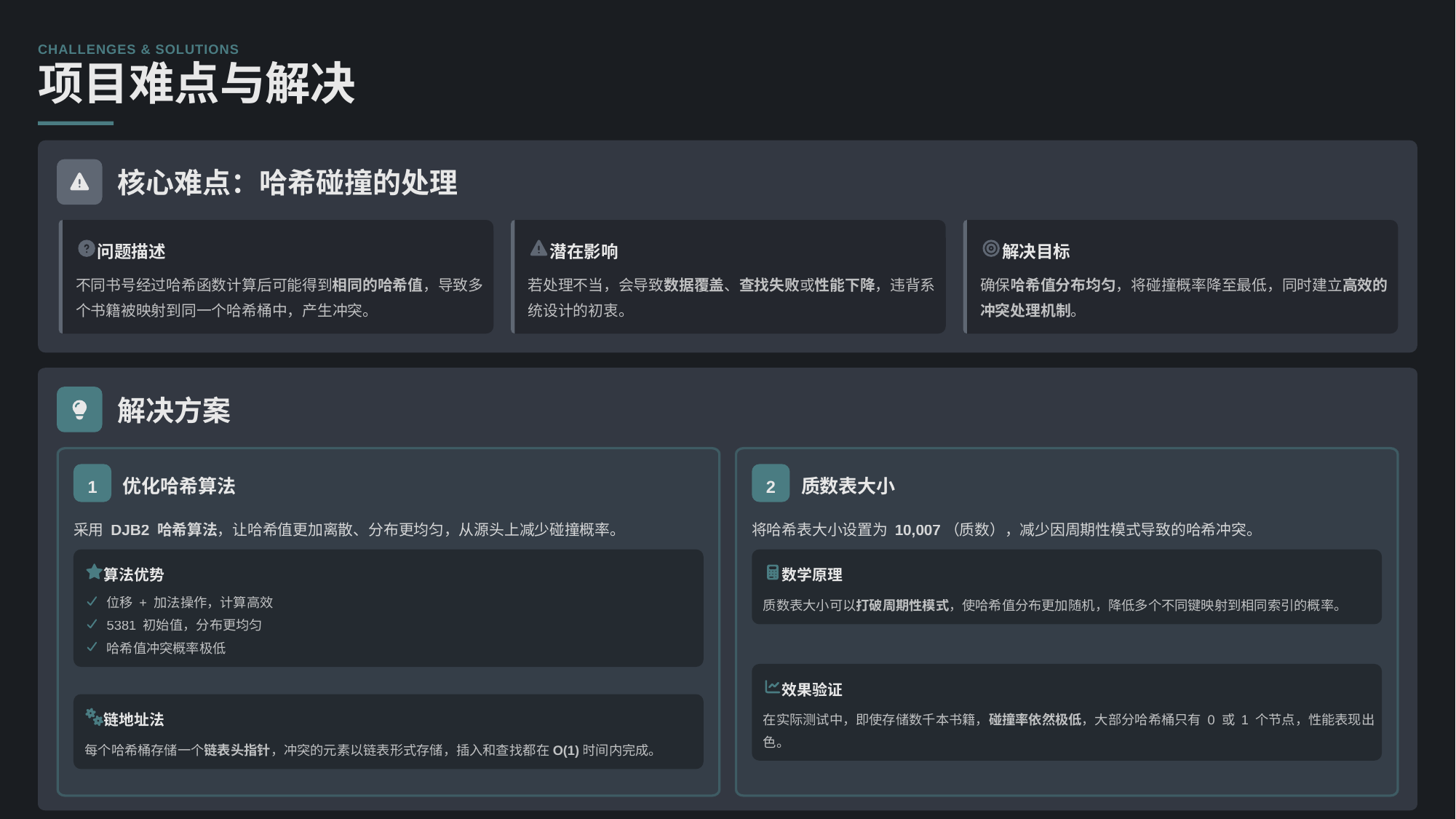

CHALLENGES & SOLUTIONS
项目难点与解决

核心难点：哈希碰撞的处理

问题描述
潜在影响
解决目标

不同书号经过哈希函数计算后可能得到相同的哈希值，导致多个书籍被映射到同一个哈希桶中，产生冲突。
若处理不当，会导致数据覆盖、查找失败或性能下降，违背系统设计的初衷。
确保哈希值分布均匀，将碰撞概率降至最低，同时建立高效的冲突处理机制。

解决方案

1

2

优化哈希算法
质数表大小
采用 DJB2 哈希算法，让哈希值更加离散、分布更均匀，从源头上减少碰撞概率。
将哈希表大小设置为 10,007（质数），减少因周期性模式导致的哈希冲突。

算法优势
数学原理

位移 + 加法操作，计算高效
质数表大小可以打破周期性模式，使哈希值分布更加随机，降低多个不同键映射到相同索引的概率。

5381 初始值，分布更均匀

哈希值冲突概率极低

效果验证

链地址法
在实际测试中，即使存储数千本书籍，碰撞率依然极低，大部分哈希桶只有 0 或 1 个节点，性能表现出色。

每个哈希桶存储一个链表头指针，冲突的元素以链表形式存储，插入和查找都在O(1)时间内完成。